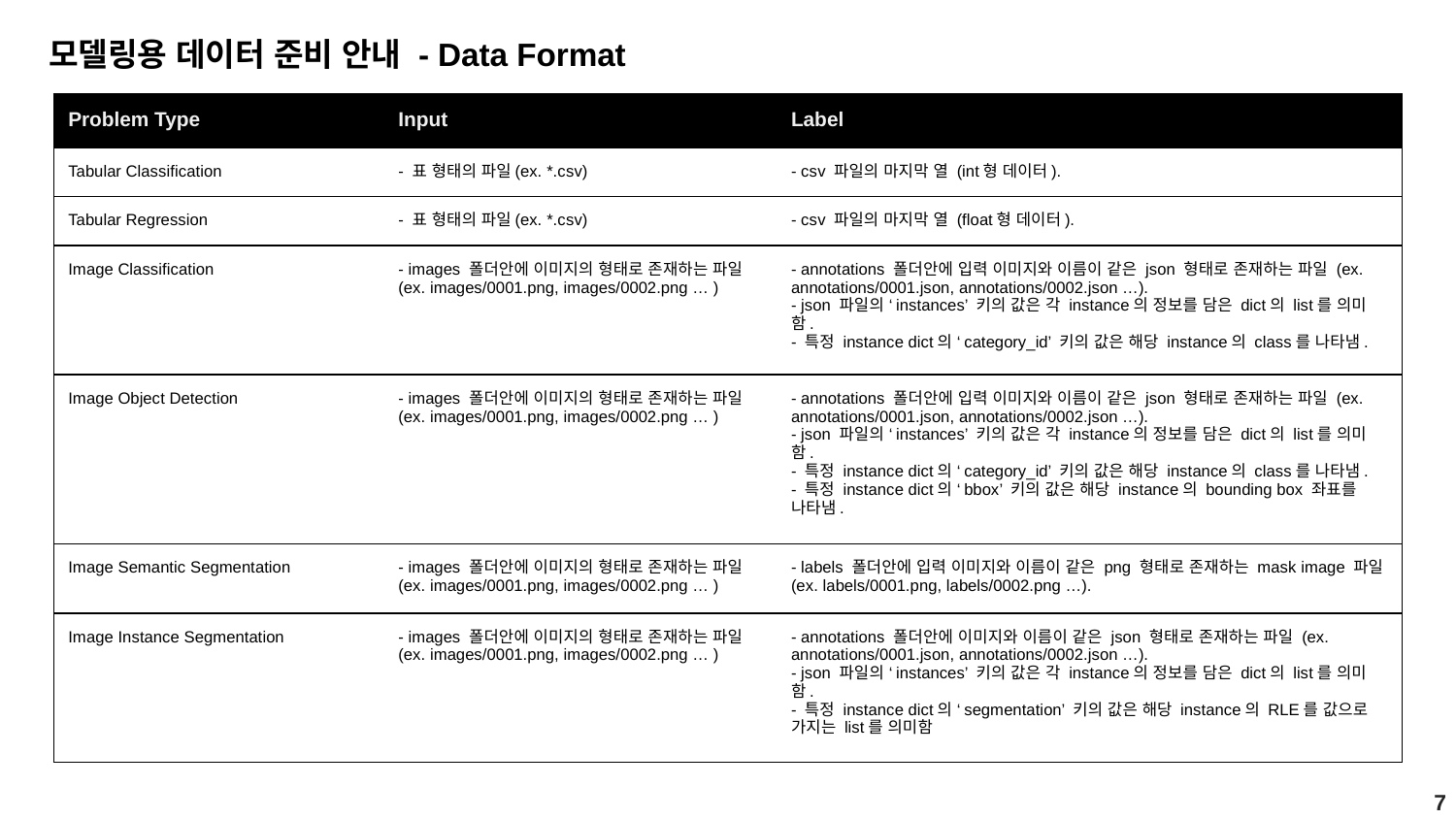

모델링용 데이터 준비 안내 - Data Format
| Problem Type | Input | Label |
| --- | --- | --- |
| Tabular Classification | - 표 형태의 파일(ex. \*.csv) | - csv 파일의 마지막 열 (int형 데이터). |
| Tabular Regression | - 표 형태의 파일(ex. \*.csv) | - csv 파일의 마지막 열 (float형 데이터). |
| Image Classification | - images 폴더안에 이미지의 형태로 존재하는 파일 (ex. images/0001.png, images/0002.png … ) | - annotations 폴더안에 입력 이미지와 이름이 같은 json 형태로 존재하는 파일 (ex. annotations/0001.json, annotations/0002.json …). - json 파일의 ‘instances’ 키의 값은 각 instance의 정보를 담은 dict의 list를 의미함. - 특정 instance dict의 ‘category\_id’ 키의 값은 해당 instance의 class를 나타냄. |
| Image Object Detection | - images 폴더안에 이미지의 형태로 존재하는 파일 (ex. images/0001.png, images/0002.png … ) | - annotations 폴더안에 입력 이미지와 이름이 같은 json 형태로 존재하는 파일 (ex. annotations/0001.json, annotations/0002.json …). - json 파일의 ‘instances’ 키의 값은 각 instance의 정보를 담은 dict의 list를 의미함. - 특정 instance dict의 ‘category\_id’ 키의 값은 해당 instance의 class를 나타냄. - 특정 instance dict의 ‘bbox’ 키의 값은 해당 instance의 bounding box 좌표를 나타냄. |
| Image Semantic Segmentation | - images 폴더안에 이미지의 형태로 존재하는 파일 (ex. images/0001.png, images/0002.png … ) | - labels 폴더안에 입력 이미지와 이름이 같은 png 형태로 존재하는 mask image 파일 (ex. labels/0001.png, labels/0002.png …). |
| Image Instance Segmentation | - images 폴더안에 이미지의 형태로 존재하는 파일 (ex. images/0001.png, images/0002.png … ) | - annotations 폴더안에 이미지와 이름이 같은 json 형태로 존재하는 파일 (ex. annotations/0001.json, annotations/0002.json …). - json 파일의 ‘instances’ 키의 값은 각 instance의 정보를 담은 dict의 list를 의미함. - 특정 instance dict의 ‘segmentation’ 키의 값은 해당 instance의 RLE를 값으로 가지는 list를 의미함 |
7